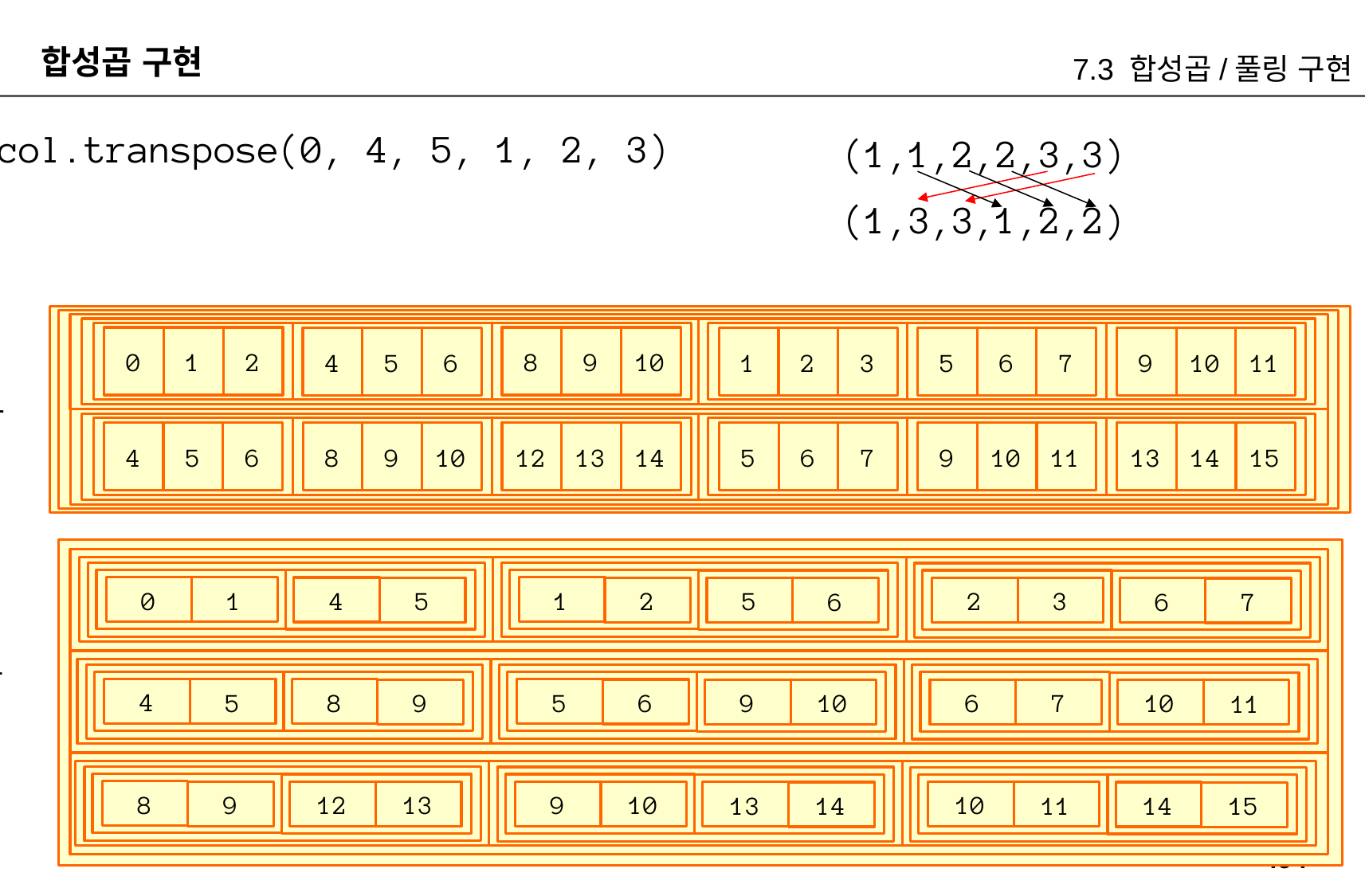

합성곱 구현
7.3 합성곱/풀링 구현
col.transpose(0, 4, 5, 1, 2, 3)
(1,1,2,2,3,3)
(1,3,3,1,2,2)

0
1
2
8
9
10
4
5
6
1
2
3
9
10
11
5
6
7
col

4
5
6
12
13
14
8
9
10
13
14
15
5
6
7
9
10
11

0
1
1
4
2
2
5
5
3
6
6
7
col

4
5
5
8
6
6
9
9
7
10
10
11

8
9
9
12
10
10
13
13
11
14
14
15